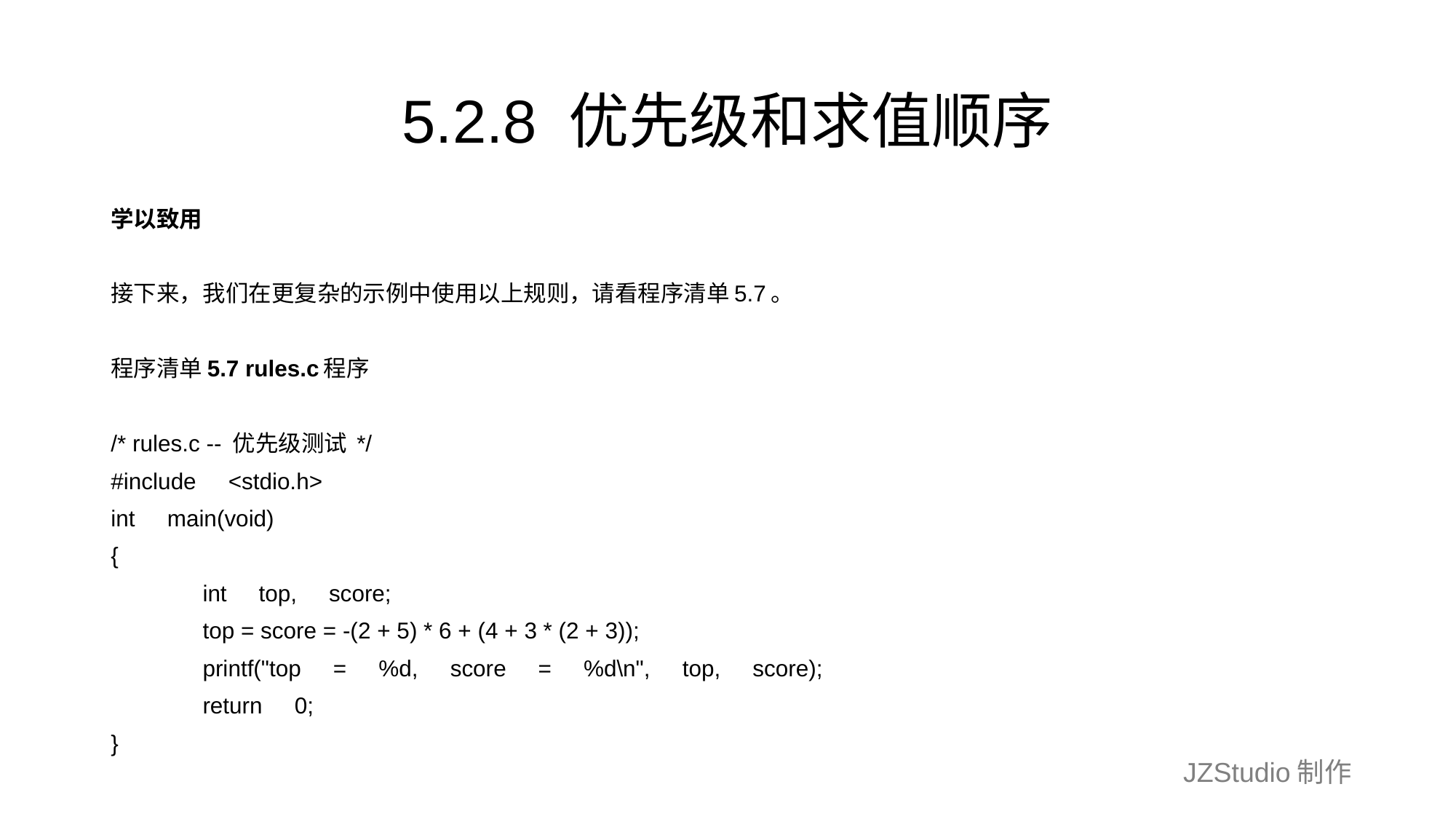

# 5.2.8 优先级和求值顺序
学以致用

接下来，我们在更复杂的示例中使用以上规则，请看程序清单5.7。

程序清单5.7 rules.c程序

/* rules.c -- 优先级测试 */
#include　<stdio.h>
int　main(void)
{
	int　top,　score;
	top = score = -(2 + 5) * 6 + (4 + 3 * (2 + 3));
	printf("top　=　%d,　score　=　%d\n",　top,　score);
	return　0;
}